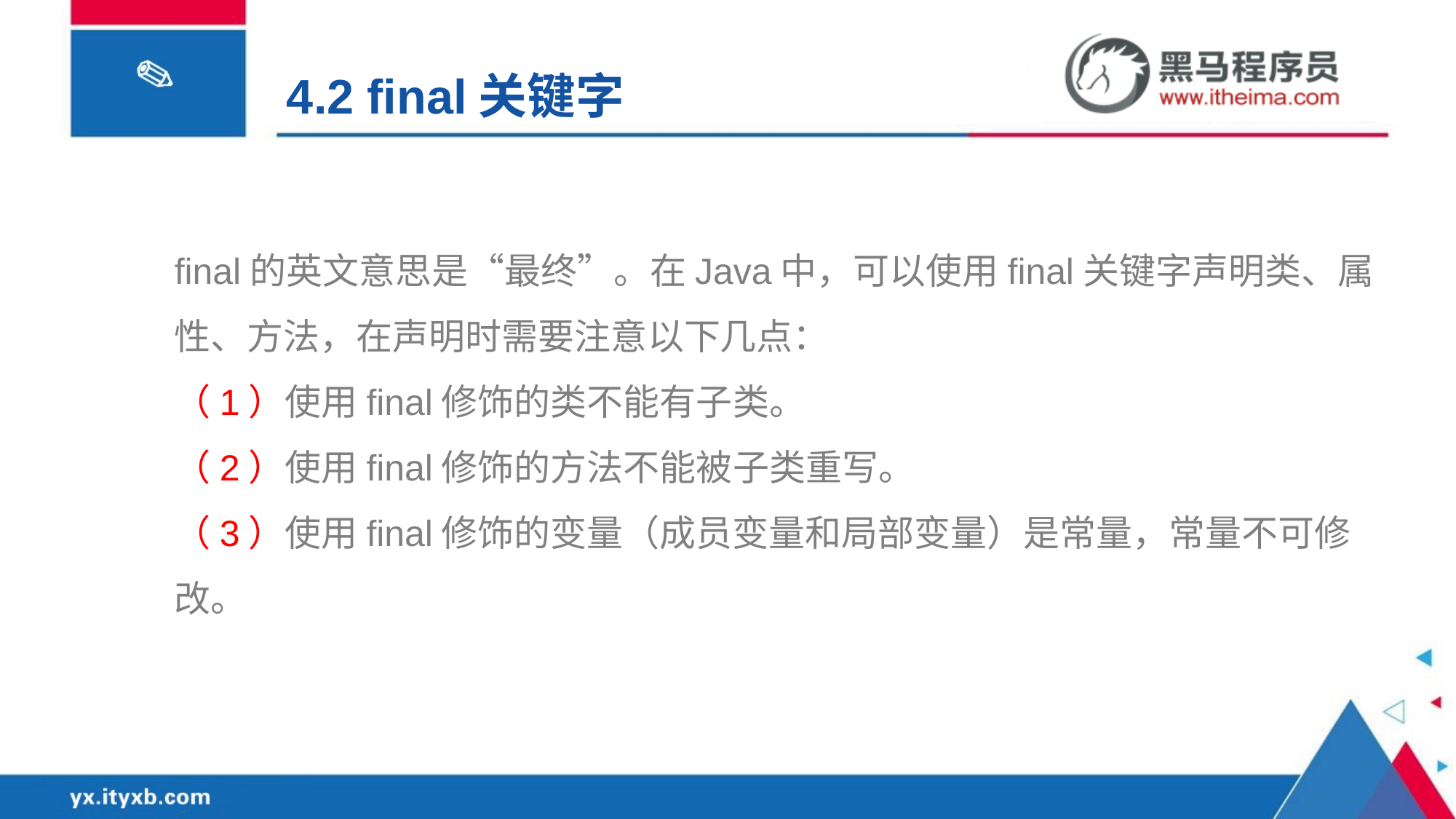

4.2 final关键字
final的英文意思是“最终”。在Java中，可以使用final关键字声明类、属性、方法，在声明时需要注意以下几点：
（1）使用final修饰的类不能有子类。
（2）使用final修饰的方法不能被子类重写。
（3）使用final修饰的变量（成员变量和局部变量）是常量，常量不可修改。